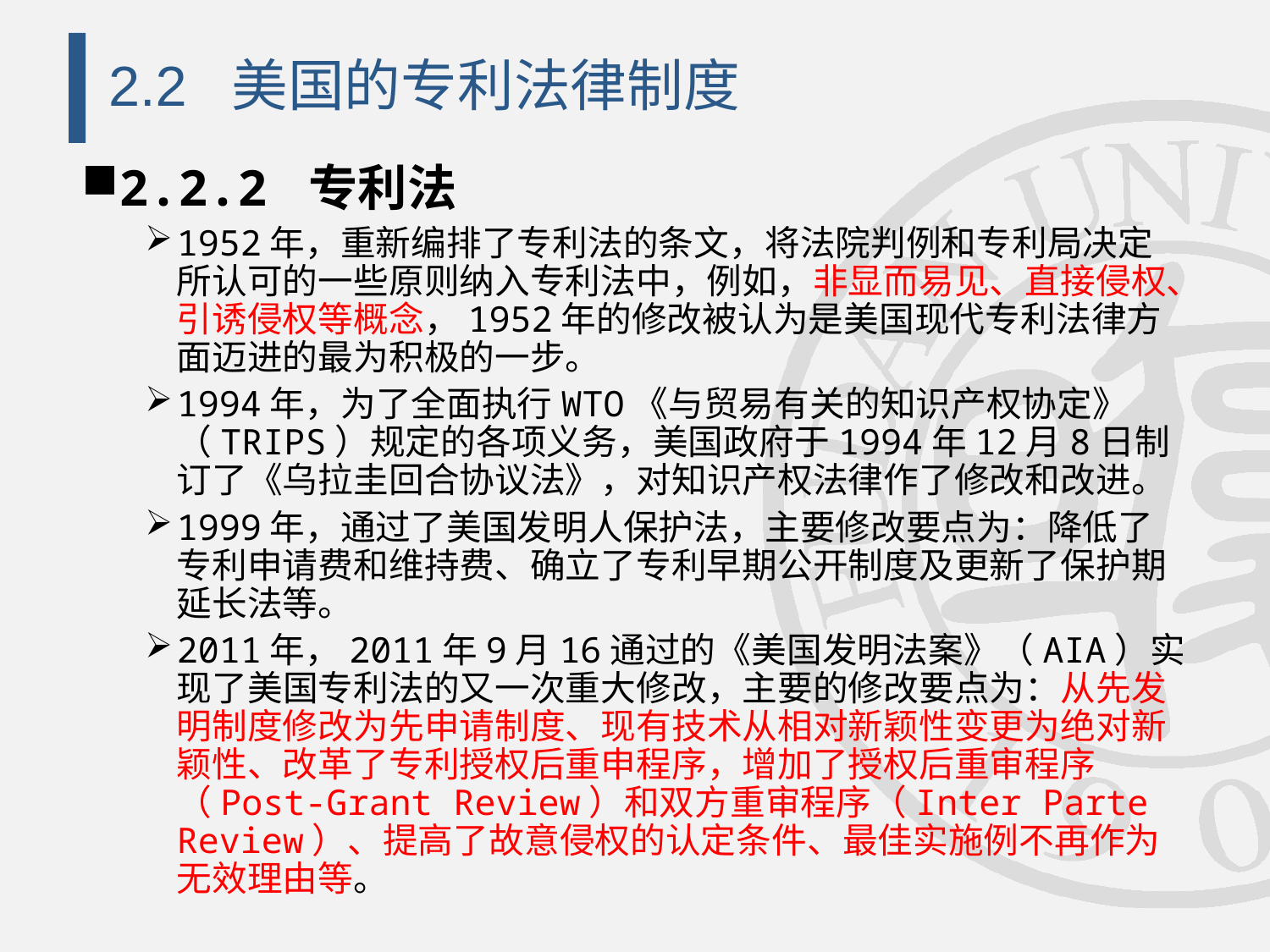

# 2.2  美国的专利法律制度
2.2.2 专利法
1952年，重新编排了专利法的条文，将法院判例和专利局决定所认可的一些原则纳入专利法中，例如，非显而易见、直接侵权、引诱侵权等概念，1952年的修改被认为是美国现代专利法律方面迈进的最为积极的一步。
1994年，为了全面执行WTO《与贸易有关的知识产权协定》（TRIPS）规定的各项义务，美国政府于1994年12月8日制订了《乌拉圭回合协议法》，对知识产权法律作了修改和改进。
1999年，通过了美国发明人保护法，主要修改要点为：降低了专利申请费和维持费、确立了专利早期公开制度及更新了保护期延长法等。
2011年，2011年9月16通过的《美国发明法案》（AIA）实现了美国专利法的又一次重大修改，主要的修改要点为：从先发明制度修改为先申请制度、现有技术从相对新颖性变更为绝对新颖性、改革了专利授权后重申程序，增加了授权后重审程序（Post-Grant Review）和双方重审程序（Inter Parte Review）、提高了故意侵权的认定条件、最佳实施例不再作为无效理由等。